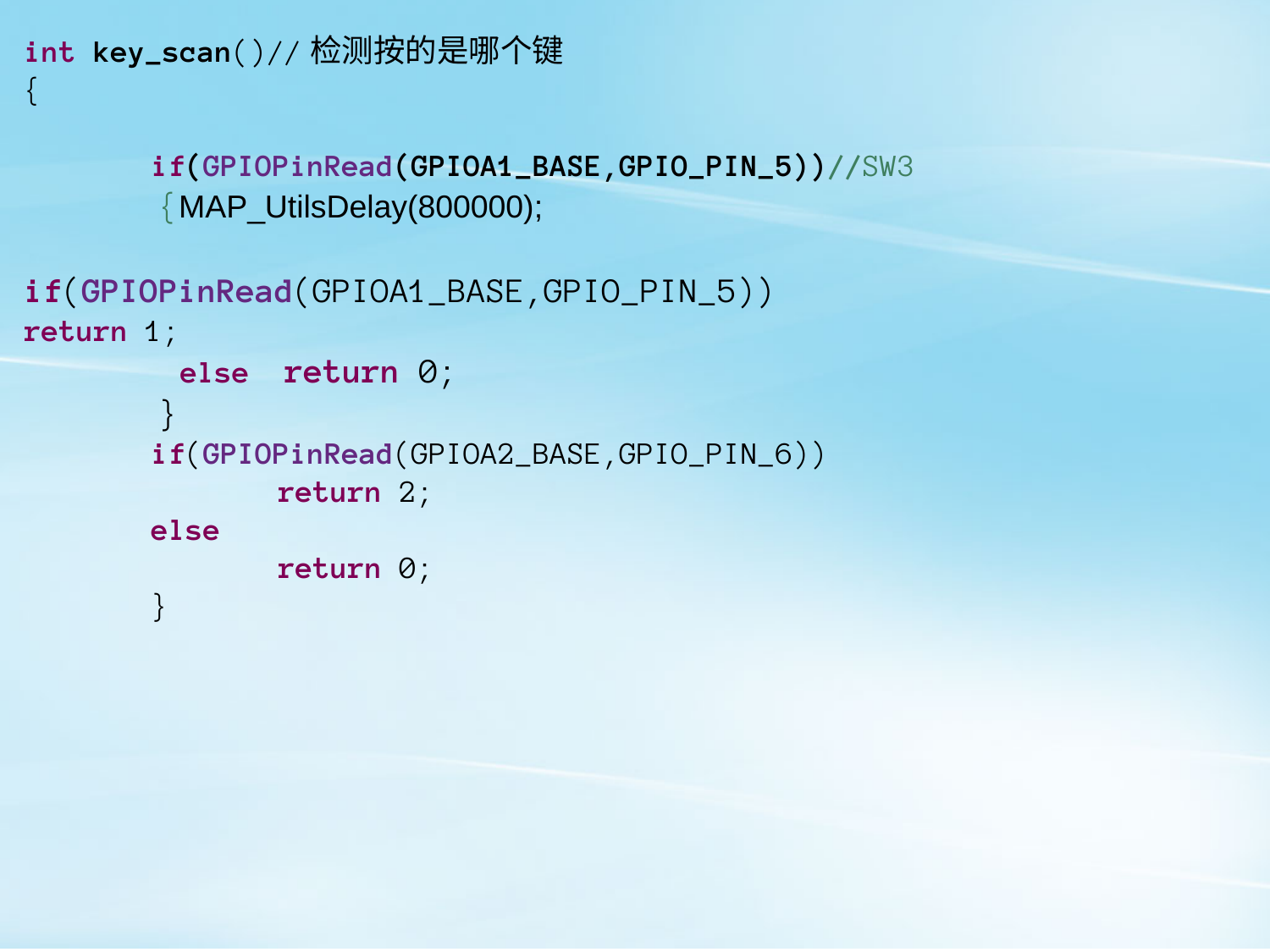

int key_scan()//检测按的是哪个键
{

	if(GPIOPinRead(GPIOA1_BASE,GPIO_PIN_5))//SW3
       {MAP_UtilsDelay(800000);
                 if(GPIOPinRead(GPIOA1_BASE,GPIO_PIN_5))		return 1;
         else  return 0;
       }
	if(GPIOPinRead(GPIOA2_BASE,GPIO_PIN_6))
		return 2;
	else
		return 0;
	}